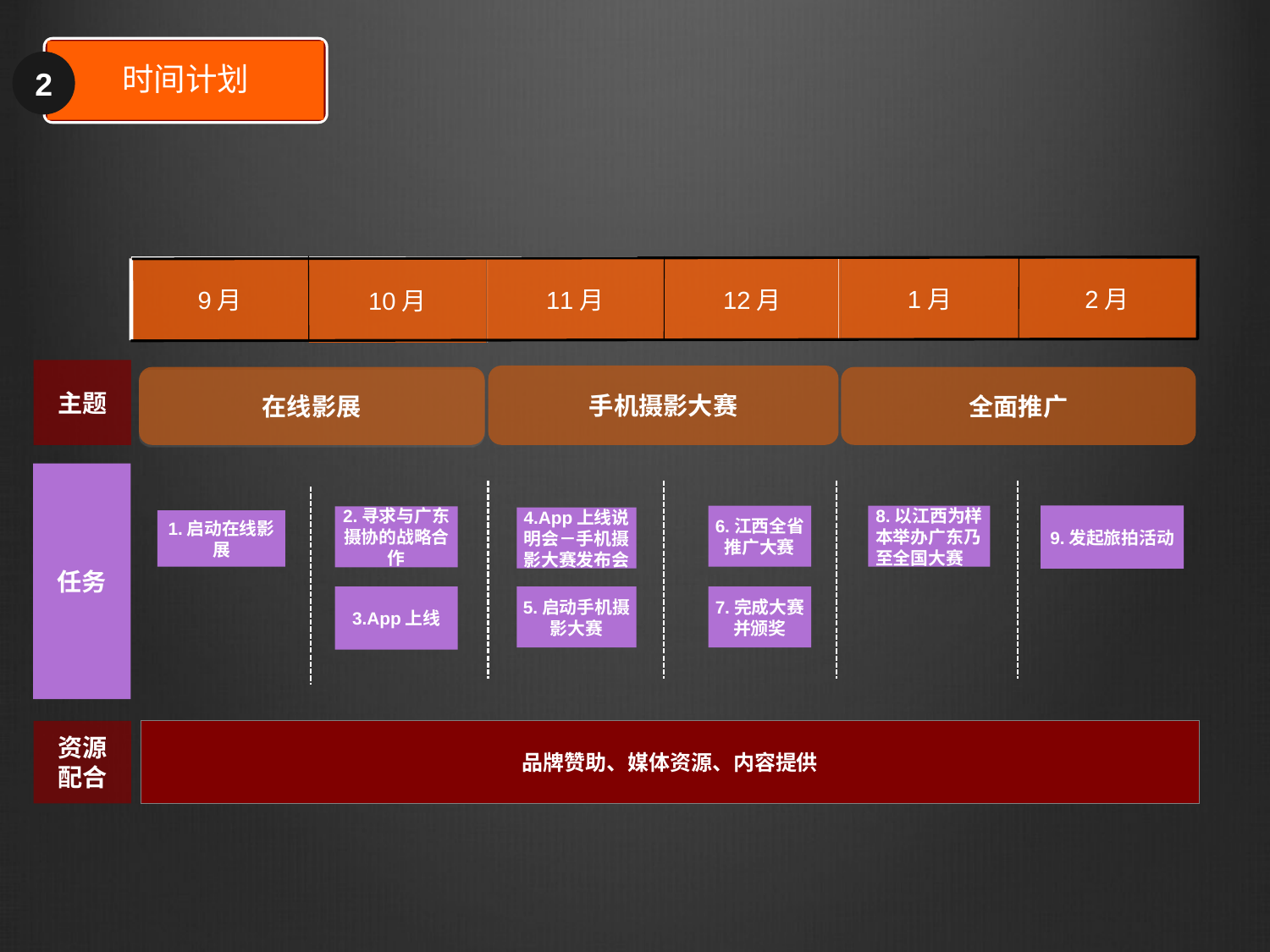

时间计划
2
9月

10月
11月
12月
1月

2月

主题
手机摄影大赛
在线影展
全面推广
任务
9.发起旅拍活动
8.以江西为样本举办广东乃至全国大赛
6.江西全省推广大赛
2.寻求与广东摄协的战略合作
4.App上线说明会－手机摄影大赛发布会
1.启动在线影展
3.App上线
5.启动手机摄影大赛
7.完成大赛并颁奖
资源
配合
品牌赞助、媒体资源、内容提供